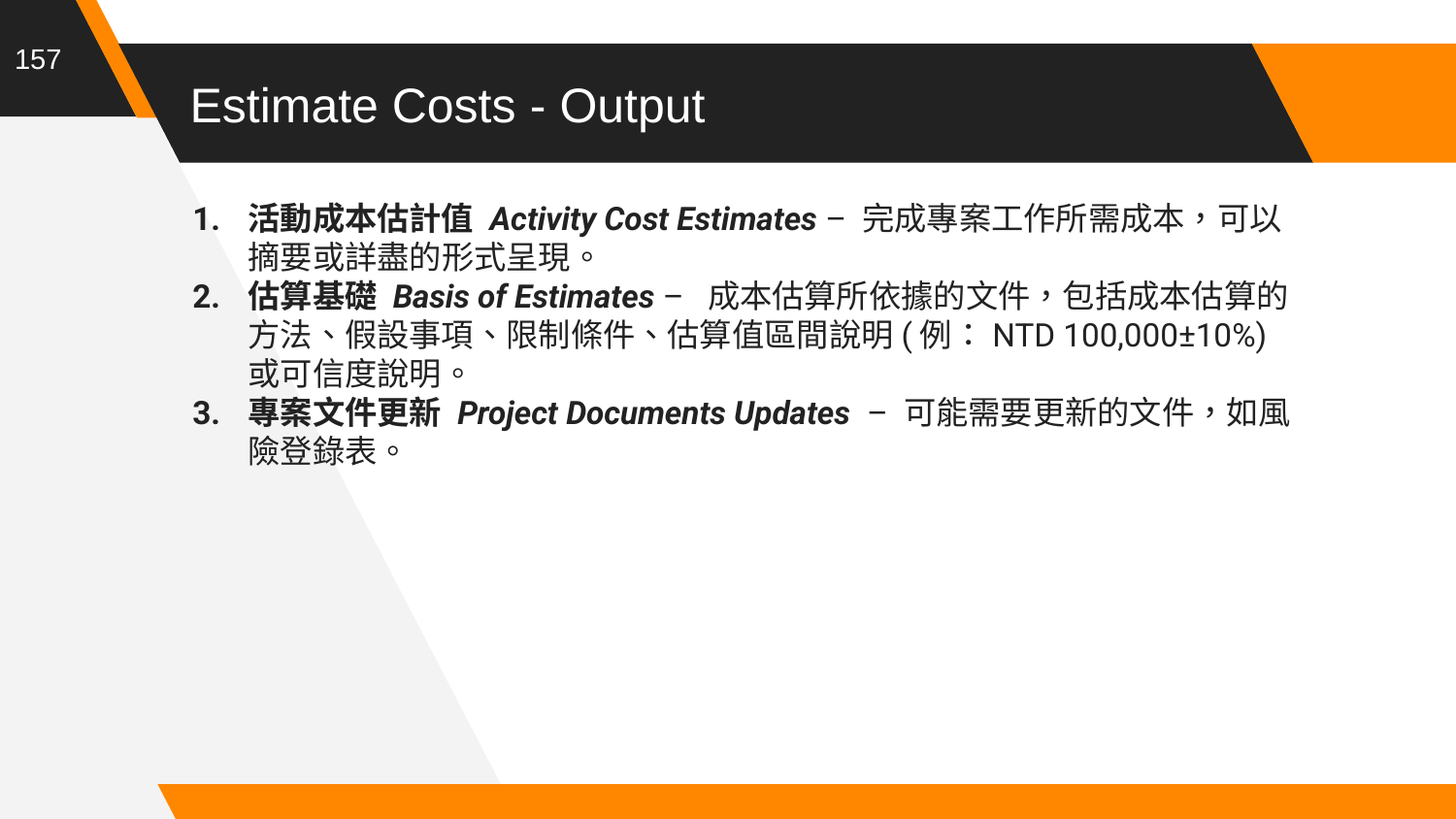

157
# Estimate Costs - Output
活動成本估計值 Activity Cost Estimates – 完成專案工作所需成本，可以摘要或詳盡的形式呈現。
估算基礎 Basis of Estimates –  成本估算所依據的文件，包括成本估算的方法、假設事項、限制條件、估算值區間說明(例：NTD 100,000±10%)或可信度說明。
專案文件更新 Project Documents Updates  – 可能需要更新的文件，如風險登錄表。